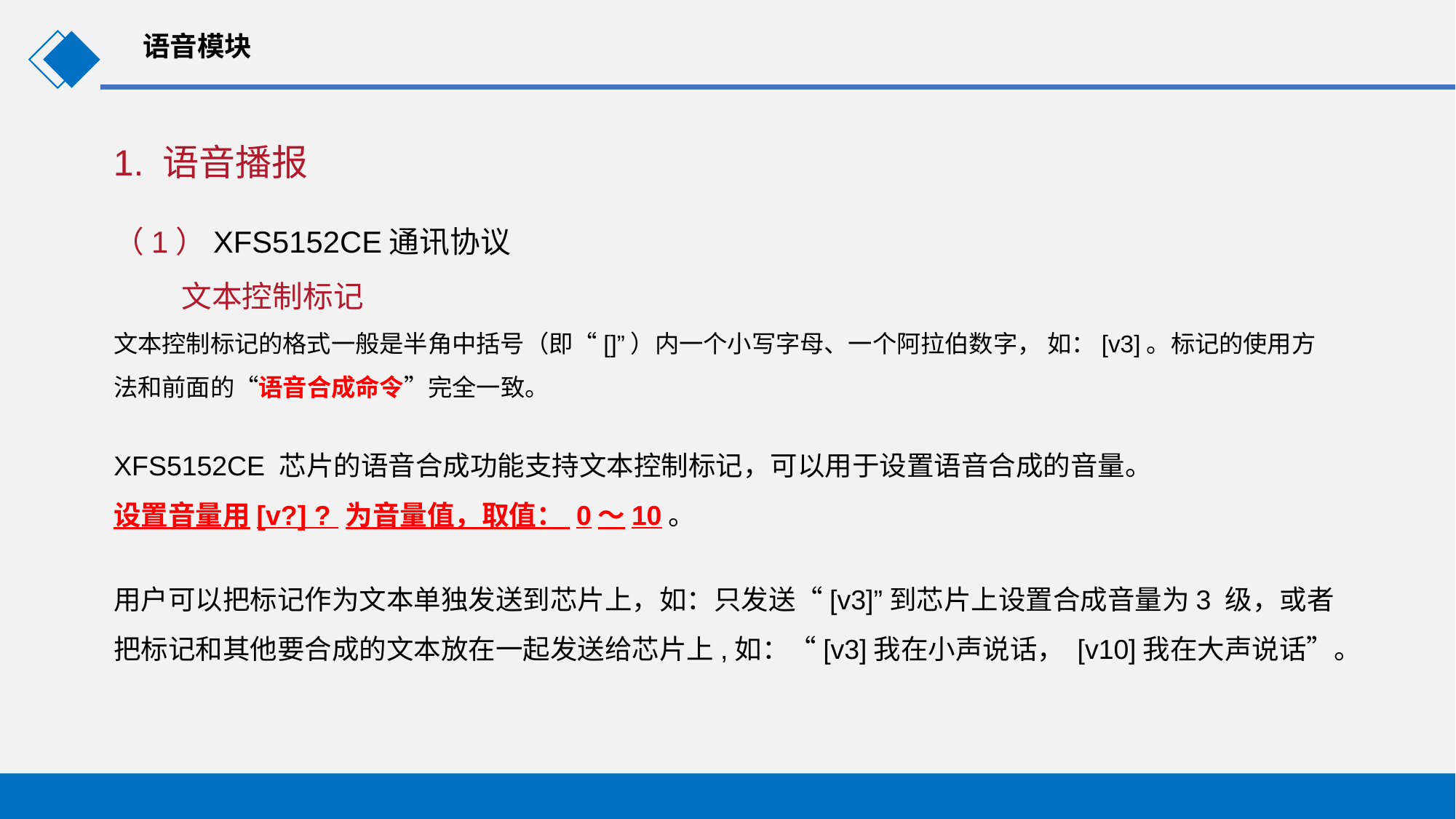

语音模块
1. 语音播报
（1）XFS5152CE通讯协议
         文本控制标记
文本控制标记的格式一般是半角中括号（即“[]”）内一个小写字母、一个阿拉伯数字， 如：[v3]。标记的使用方法和前面的“语音合成命令”完全一致。

XFS5152CE 芯片的语音合成功能支持文本控制标记，可以用于设置语音合成的音量。
设置音量用[v?] ? 为音量值，取值： 0～10。
用户可以把标记作为文本单独发送到芯片上，如：只发送“[v3]”到芯片上设置合成音量为3 级，或者把标记和其他要合成的文本放在一起发送给芯片上,如：“[v3]我在小声说话， [v10]我在大声说话”。